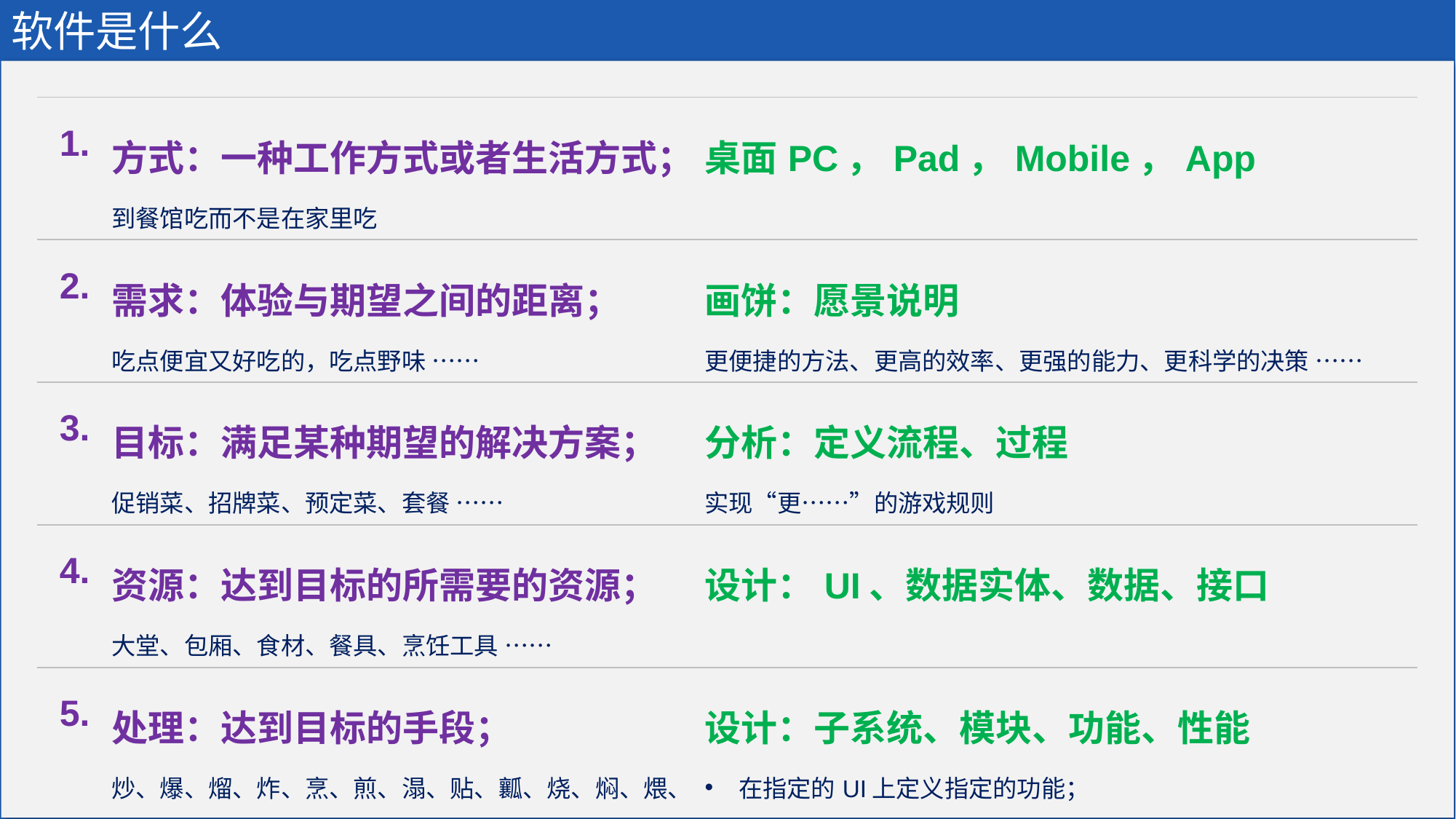

# 软件是什么
| 1. | 方式：一种工作方式或者生活方式； 到餐馆吃而不是在家里吃 | 桌面PC，Pad，Mobile，App |
| --- | --- | --- |
| 2. | 需求：体验与期望之间的距离； 吃点便宜又好吃的，吃点野味 …… | 画饼：愿景说明 更便捷的方法、更高的效率、更强的能力、更科学的决策 …… |
| 3. | 目标：满足某种期望的解决方案； 促销菜、招牌菜、预定菜、套餐 …… | 分析：定义流程、过程 实现“更……”的游戏规则 |
| 4. | 资源：达到目标的所需要的资源； 大堂、包厢、食材、餐具、烹饪工具 …… | 设计：UI、数据实体、数据、接口 |
| 5. | 处理：达到目标的手段； 炒、爆、熘、炸、烹、煎、溻、贴、瓤、烧、焖、煨、焗、扒、烩、烤、盐焗、熏、泥烤、氽、炖、熬、煮、蒸、拔丝、蜜汁、糖水、涮！ | 设计：子系统、模块、功能、性能 在指定的UI上定义指定的功能； 在指定的功能中指定所需要处理的数据实体和数据，进行处理； 在指定的UI上指定数据处理的结果表现。 |